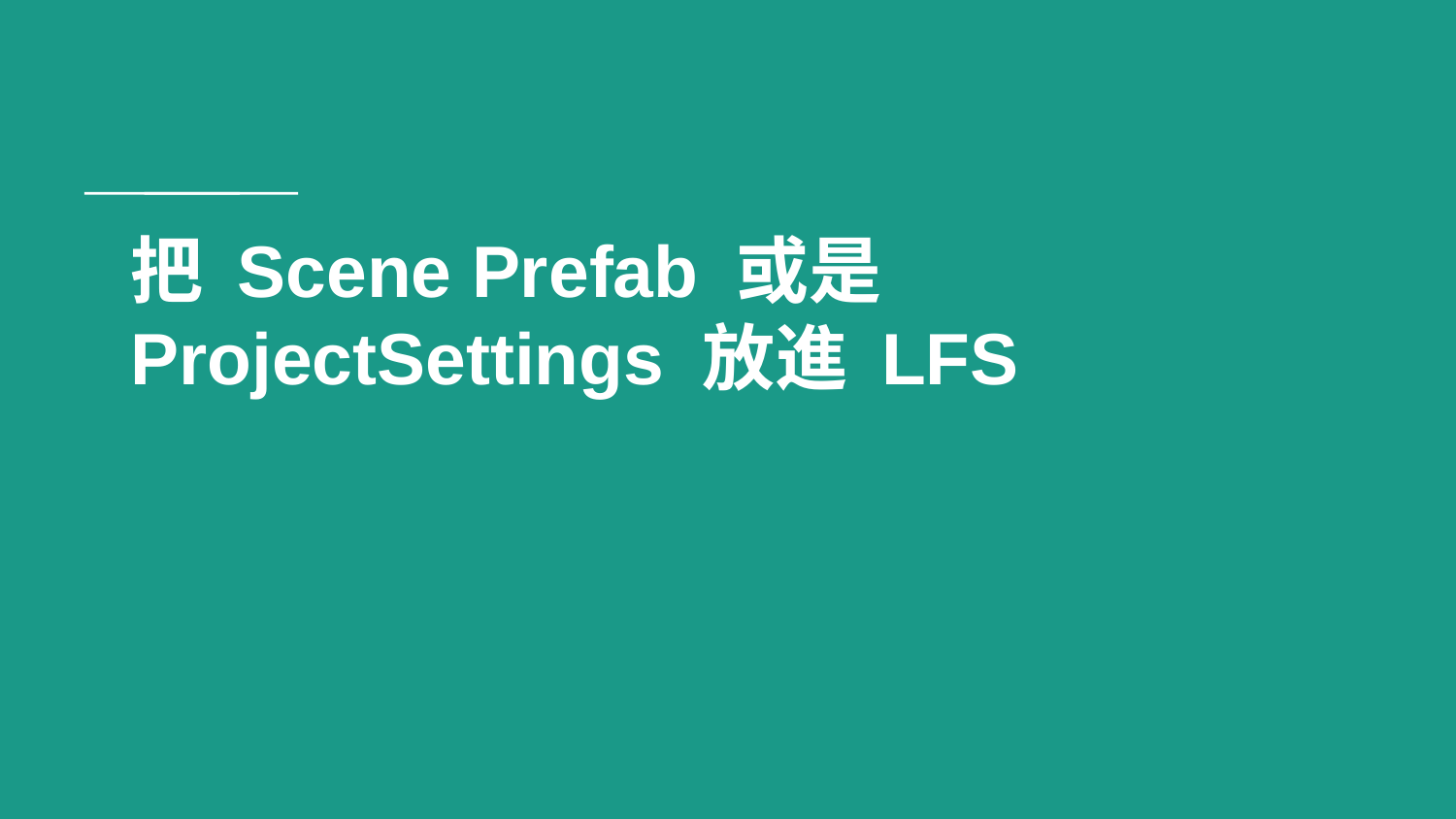

# 把 Scene Prefab 或是 ProjectSettings 放進 LFS